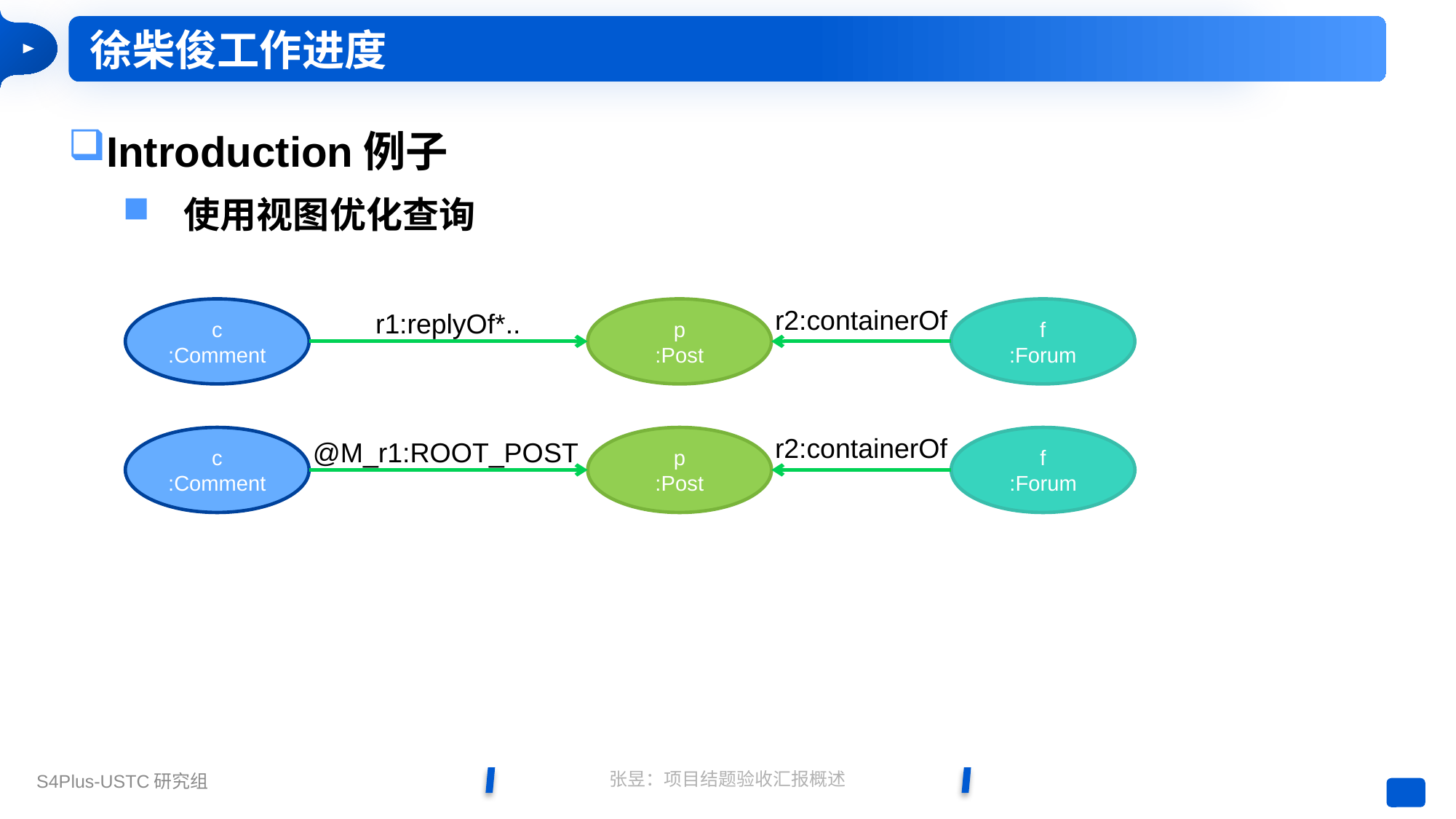

徐柴俊工作进度
Introduction例子
使用视图优化查询

r2:containerOf
r1:replyOf*..
c
:Comment
p
:Post
f
:Forum
r2:containerOf
@M_r1:ROOT_POST
c
:Comment
p
:Post
f
:Forum
张昱：项目结题验收汇报概述
5